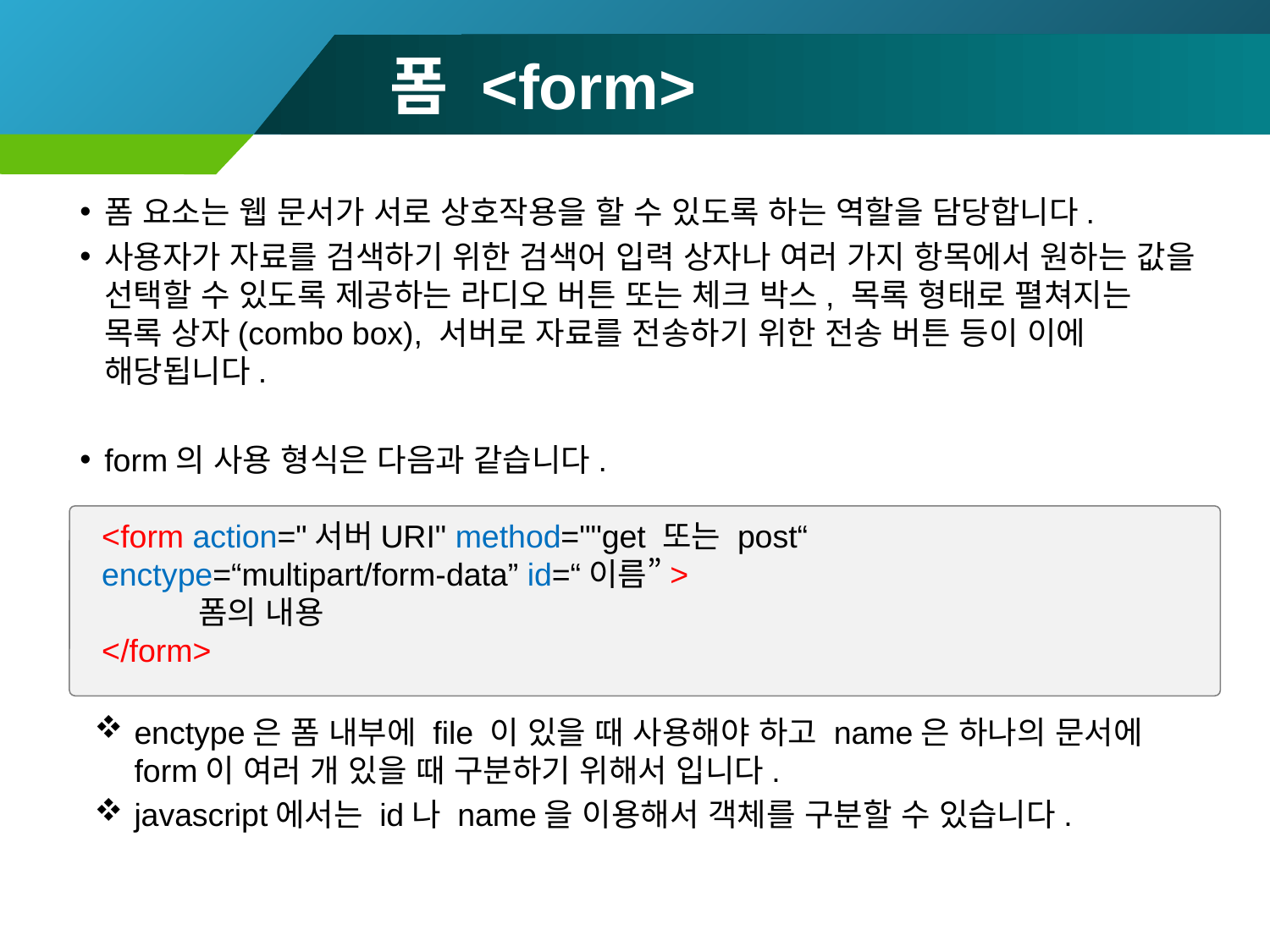

# 폼 <form>
폼 요소는 웹 문서가 서로 상호작용을 할 수 있도록 하는 역할을 담당합니다.
사용자가 자료를 검색하기 위한 검색어 입력 상자나 여러 가지 항목에서 원하는 값을 선택할 수 있도록 제공하는 라디오 버튼 또는 체크 박스, 목록 형태로 펼쳐지는 목록 상자(combo box), 서버로 자료를 전송하기 위한 전송 버튼 등이 이에 해당됩니다.

form의 사용 형식은 다음과 같습니다.

<form action="서버URI" method=""get 또는 post“
enctype=“multipart/form-data” id=“이름”>
          폼의 내용
</form>
enctype은 폼 내부에 file 이 있을 때 사용해야 하고 name은 하나의 문서에 form이 여러 개 있을 때 구분하기 위해서 입니다.
javascript에서는 id나 name을 이용해서 객체를 구분할 수 있습니다.